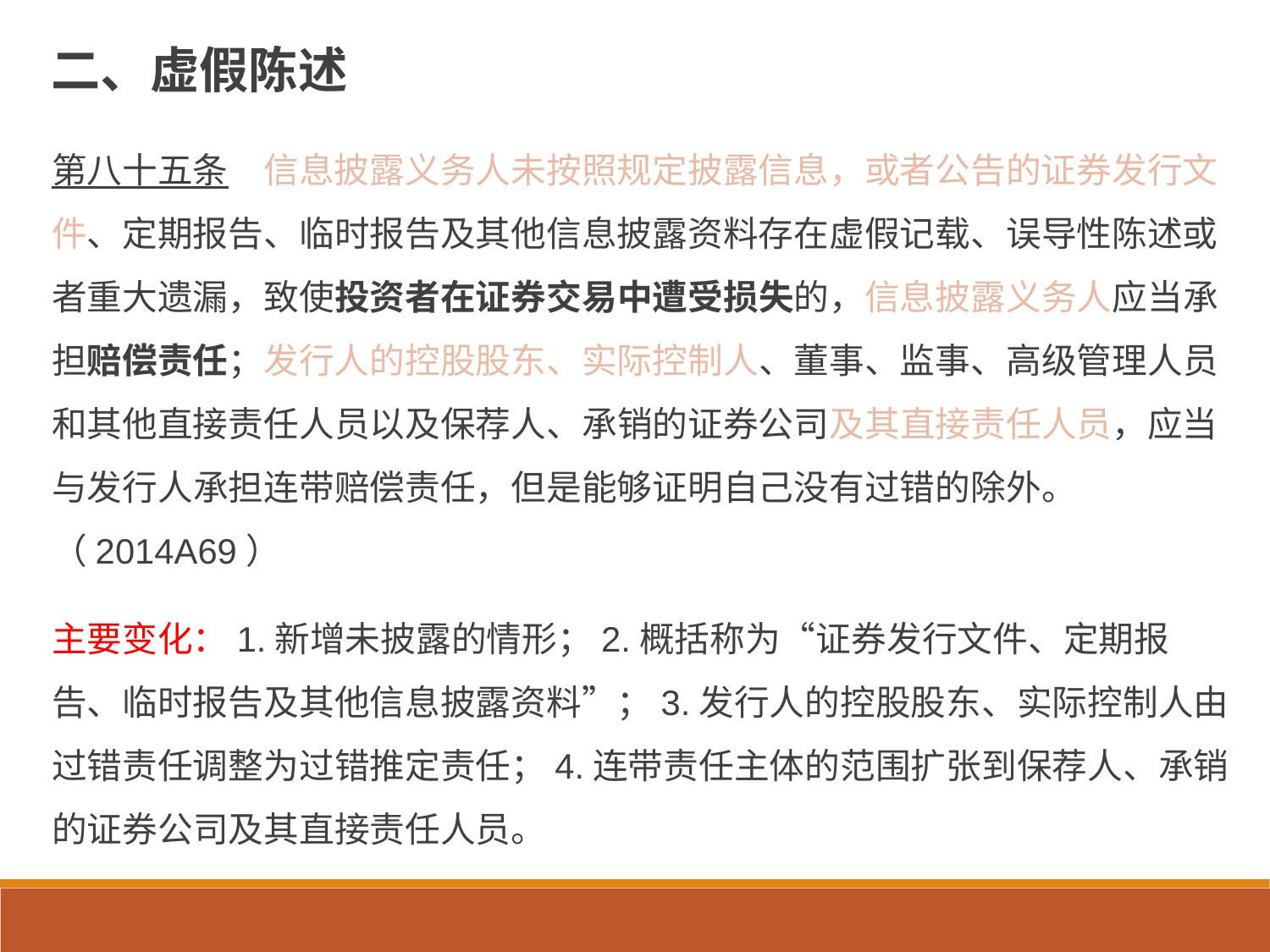

# 二、虚假陈述
第八十五条　信息披露义务人未按照规定披露信息，或者公告的证券发行文件、定期报告、临时报告及其他信息披露资料存在虚假记载、误导性陈述或者重大遗漏，致使投资者在证券交易中遭受损失的，信息披露义务人应当承担赔偿责任；发行人的控股股东、实际控制人、董事、监事、高级管理人员和其他直接责任人员以及保荐人、承销的证券公司及其直接责任人员，应当与发行人承担连带赔偿责任，但是能够证明自己没有过错的除外。（2014A69）
主要变化：1.新增未披露的情形；2.概括称为“证券发行文件、定期报告、临时报告及其他信息披露资料”；3.发行人的控股股东、实际控制人由过错责任调整为过错推定责任；4.连带责任主体的范围扩张到保荐人、承销的证券公司及其直接责任人员。